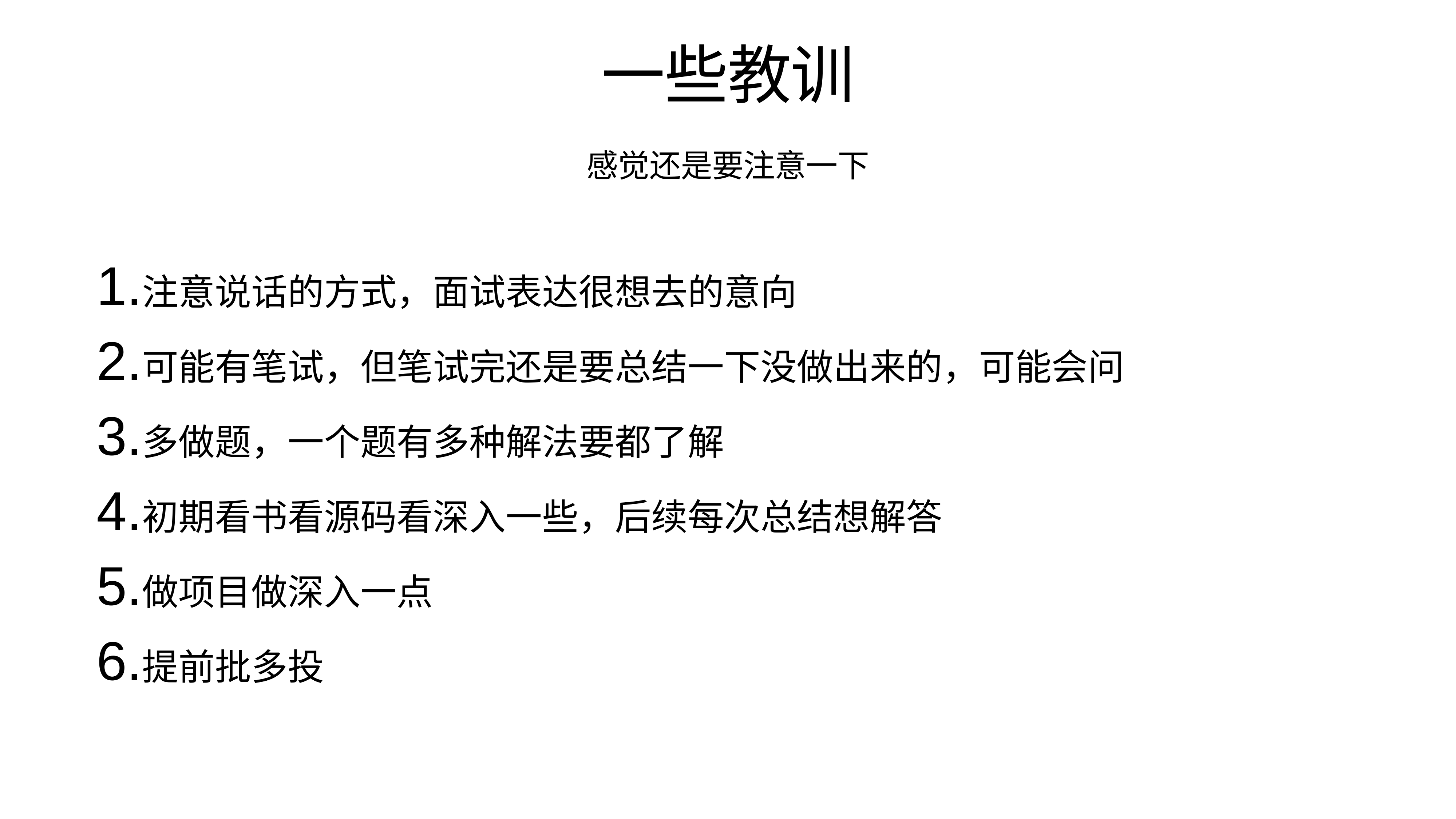

# 一些教训
感觉还是要注意一下
注意说话的方式，面试表达很想去的意向
可能有笔试，但笔试完还是要总结一下没做出来的，可能会问
多做题，一个题有多种解法要都了解
初期看书看源码看深入一些，后续每次总结想解答
做项目做深入一点
提前批多投